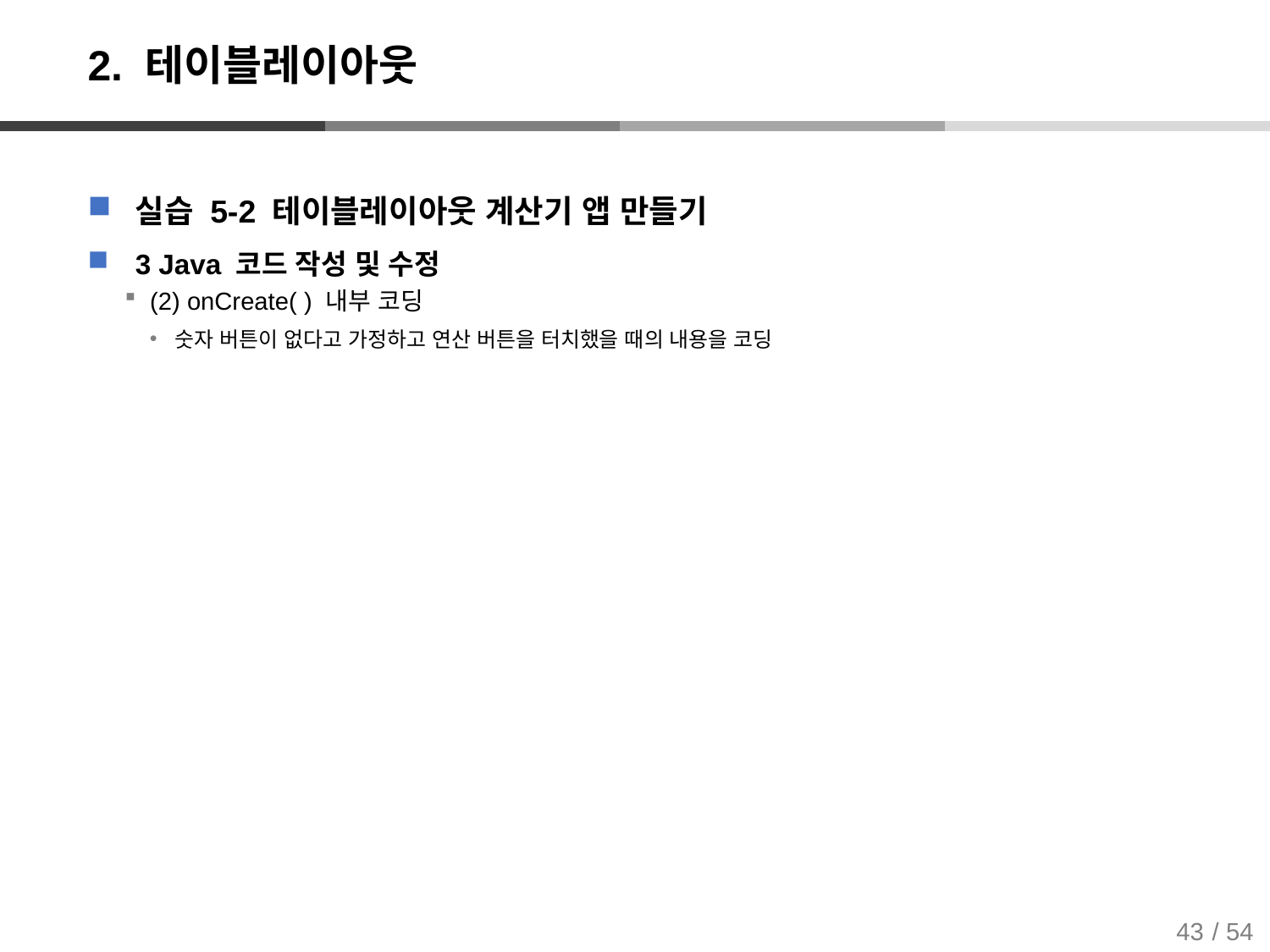

# 2. 테이블레이아웃
실습 5-2 테이블레이아웃 계산기 앱 만들기
3 Java 코드 작성 및 수정
(2) onCreate( ) 내부 코딩
숫자 버튼이 없다고 가정하고 연산 버튼을 터치했을 때의 내용을 코딩